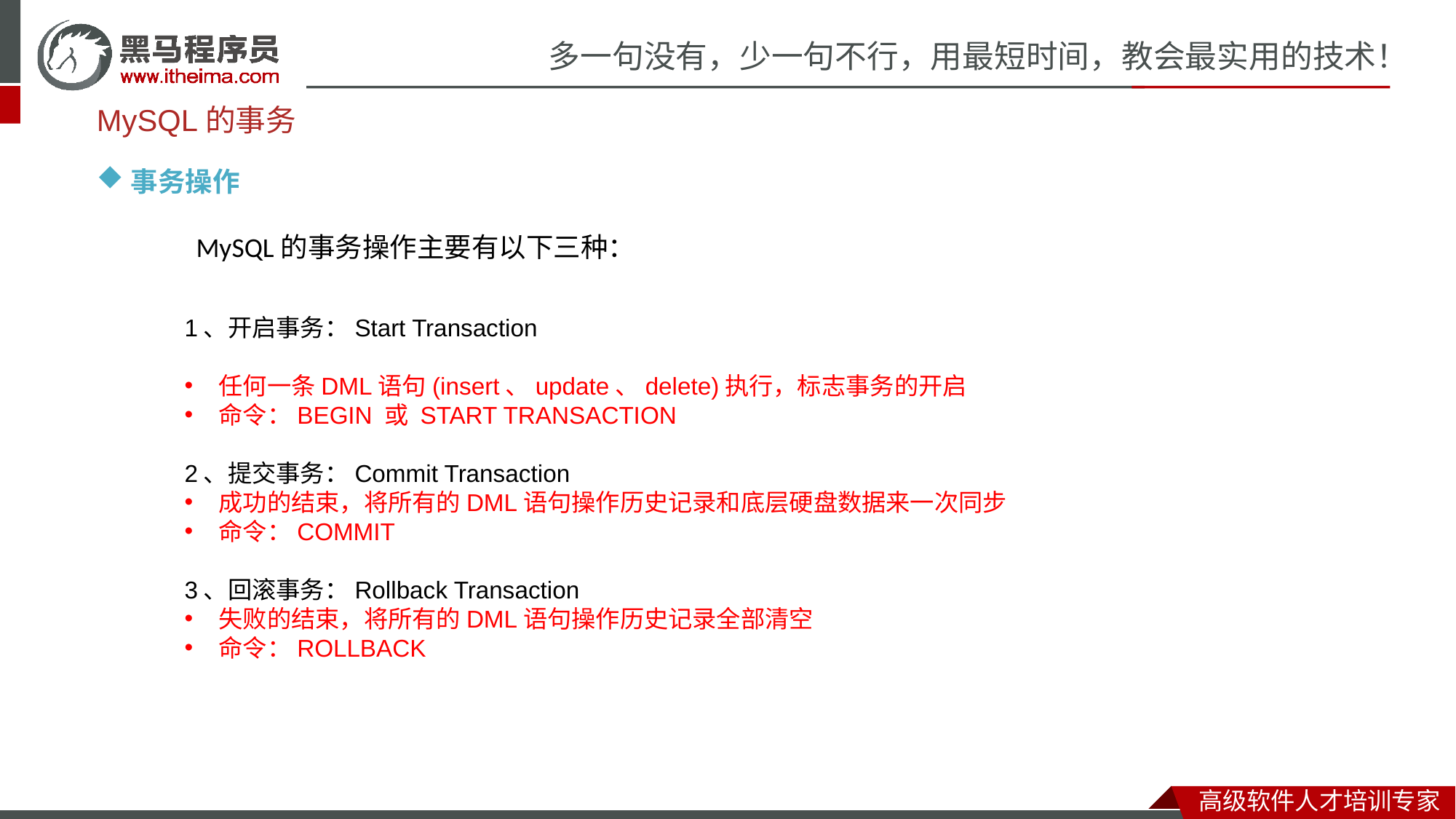

MySQL的事务
事务操作
MySQL的事务操作主要有以下三种：
1、开启事务：Start Transaction

任何一条DML语句(insert、update、delete)执行，标志事务的开启
命令：BEGIN 或 START TRANSACTION

2、提交事务：Commit Transaction
成功的结束，将所有的DML语句操作历史记录和底层硬盘数据来一次同步
命令：COMMIT

3、回滚事务：Rollback Transaction
失败的结束，将所有的DML语句操作历史记录全部清空
命令：ROLLBACK